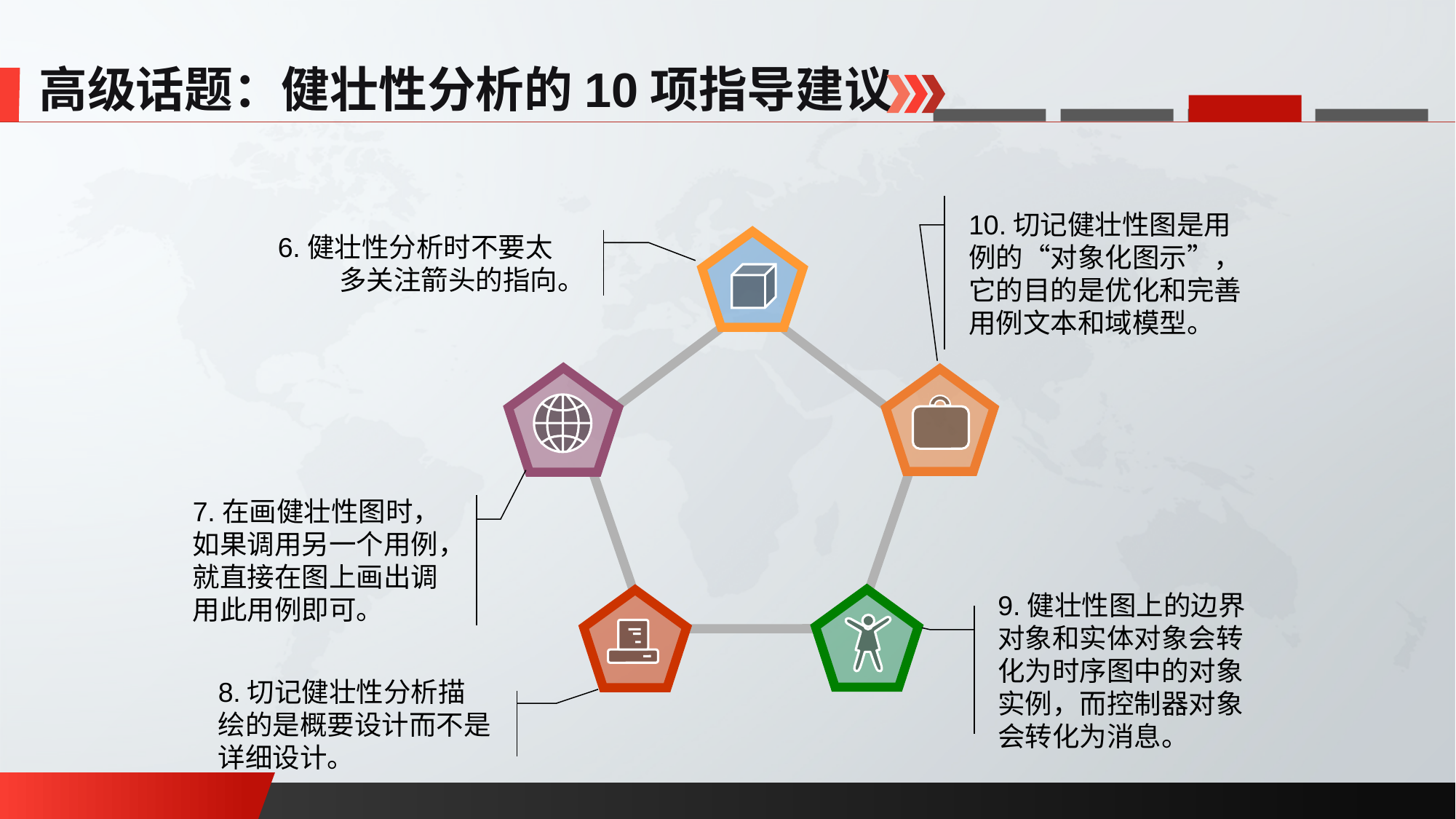

高级话题：健壮性分析的10项指导建议

10.切记健壮性图是用例的“对象化图示”，它的目的是优化和完善用例文本和域模型。
6.健壮性分析时不要太多关注箭头的指向。

7.在画健壮性图时，如果调用另一个用例，就直接在图上画出调用此用例即可。

9.健壮性图上的边界对象和实体对象会转化为时序图中的对象实例，而控制器对象会转化为消息。

8.切记健壮性分析描绘的是概要设计而不是详细设计。